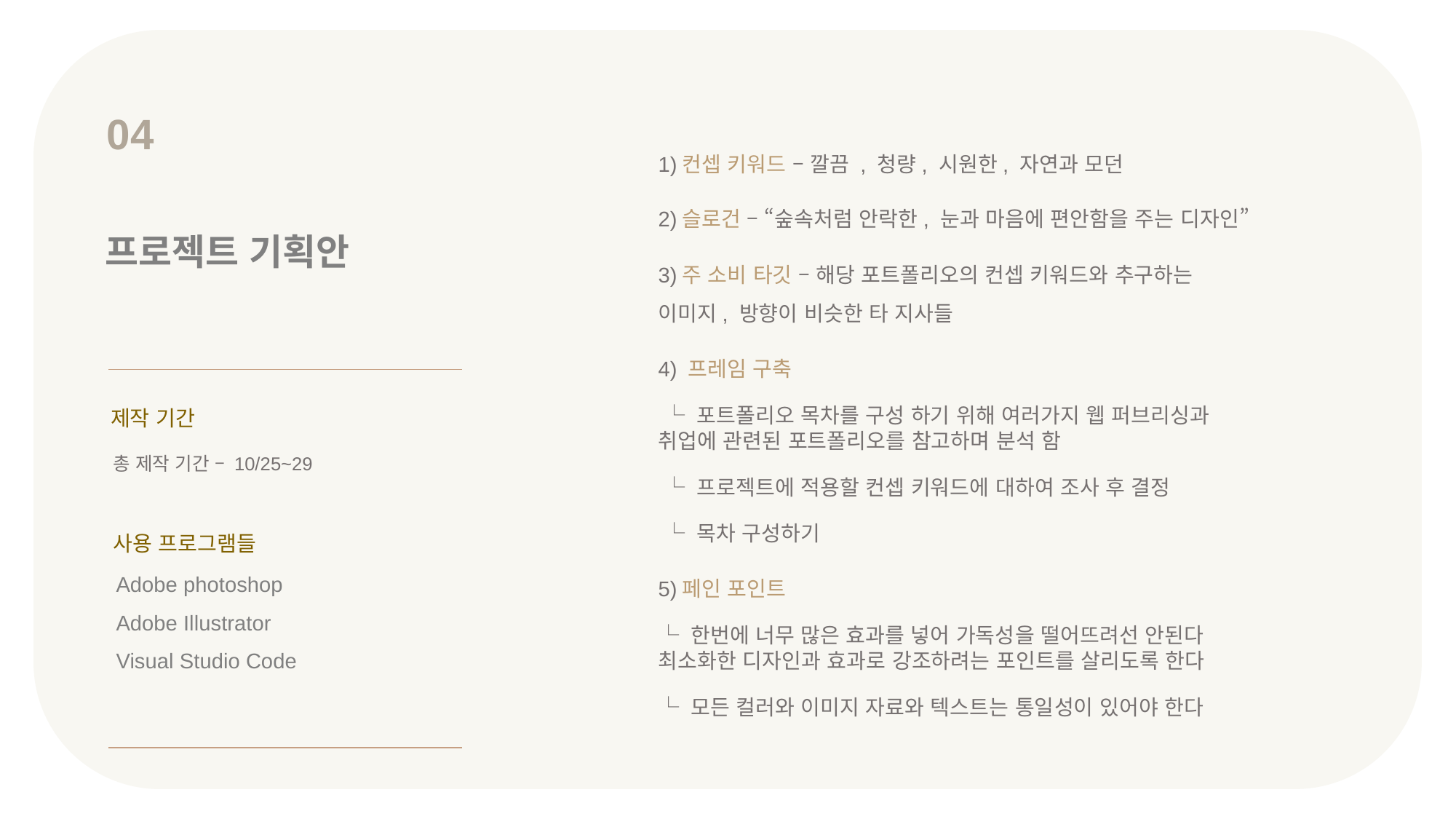

04
1)컨셉 키워드 – 깔끔 , 청량, 시원한, 자연과 모던
2)슬로건 – “숲속처럼 안락한, 눈과 마음에 편안함을 주는 디자인”
프로젝트 기획안
3)주 소비 타깃 – 해당 포트폴리오의 컨셉 키워드와 추구하는 이미지, 방향이 비슷한 타 지사들
4) 프레임 구축
 └ 포트폴리오 목차를 구성 하기 위해 여러가지 웹 퍼브리싱과 취업에 관련된 포트폴리오를 참고하며 분석 함
 └ 프로젝트에 적용할 컨셉 키워드에 대하여 조사 후 결정
 └ 목차 구성하기

제작 기간
총 제작 기간 – 10/25~29
사용 프로그램들
Adobe photoshop
Adobe Illustrator
Visual Studio Code

5)페인 포인트
└ 한번에 너무 많은 효과를 넣어 가독성을 떨어뜨려선 안된다 최소화한 디자인과 효과로 강조하려는 포인트를 살리도록 한다
└ 모든 컬러와 이미지 자료와 텍스트는 통일성이 있어야 한다